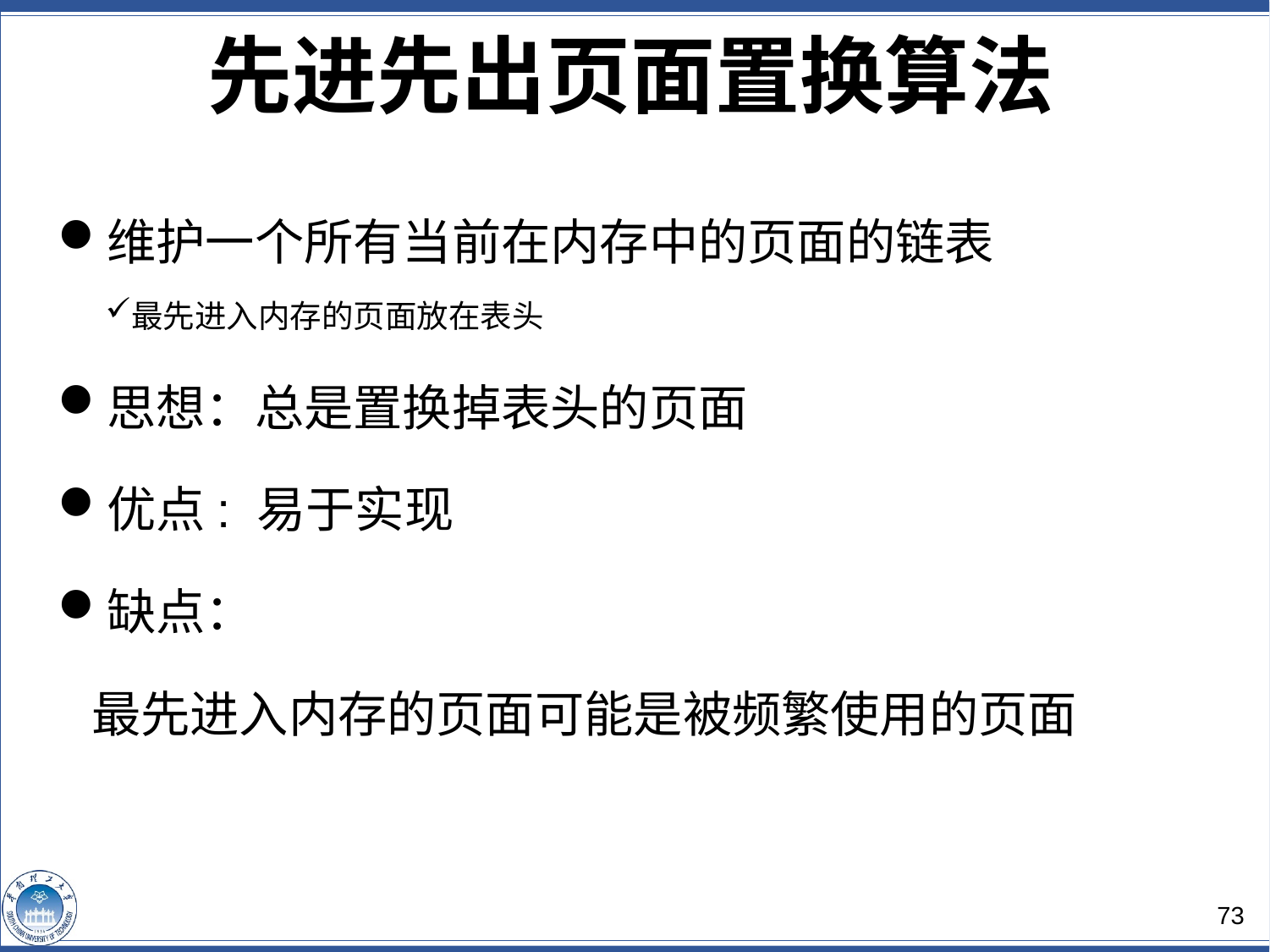

先进先出页面置换算法
维护一个所有当前在内存中的页面的链表
最先进入内存的页面放在表头
思想：总是置换掉表头的页面
优点: 易于实现
缺点：
  最先进入内存的页面可能是被频繁使用的页面
73